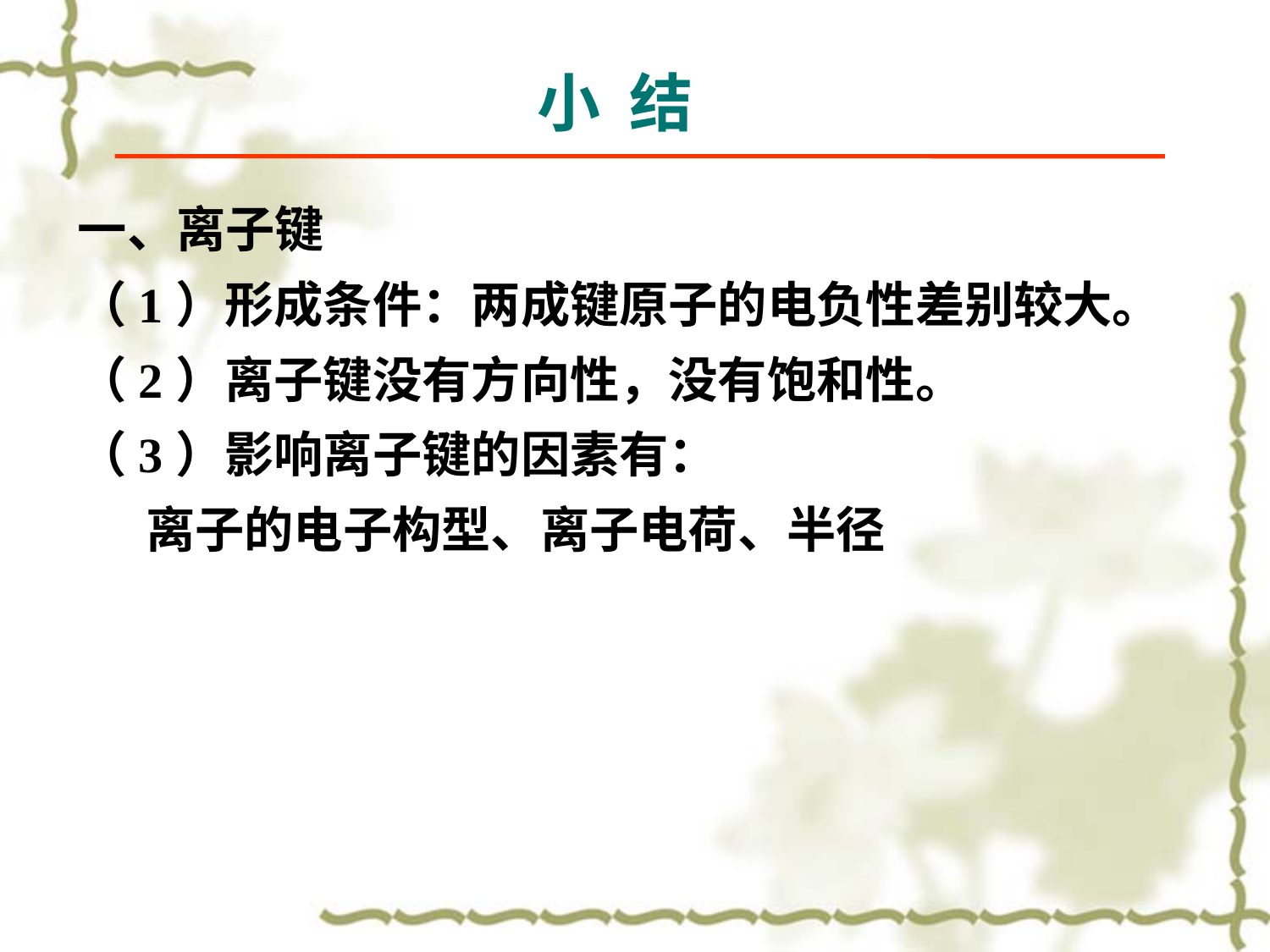

# 小  结

一、离子键
（1）形成条件：两成键原子的电负性差别较大。
（2）离子键没有方向性，没有饱和性。
（3）影响离子键的因素有：
     离子的电子构型、离子电荷、半径